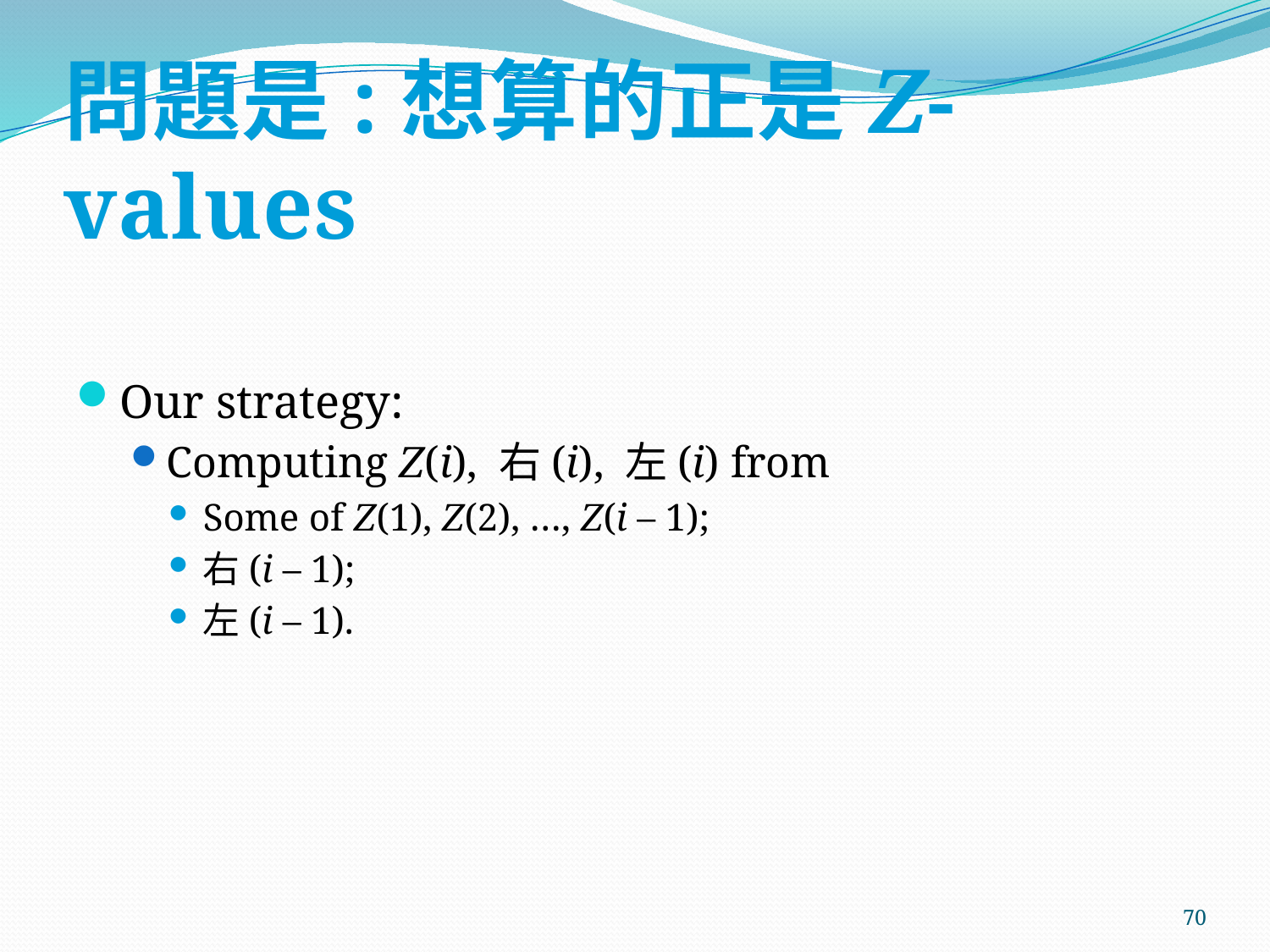

# 問題是:想算的正是Z-values
Our strategy:
Computing Z(i), 右(i), 左(i) from
Some of Z(1), Z(2), …, Z(i – 1);
右(i – 1);
左(i – 1).
70